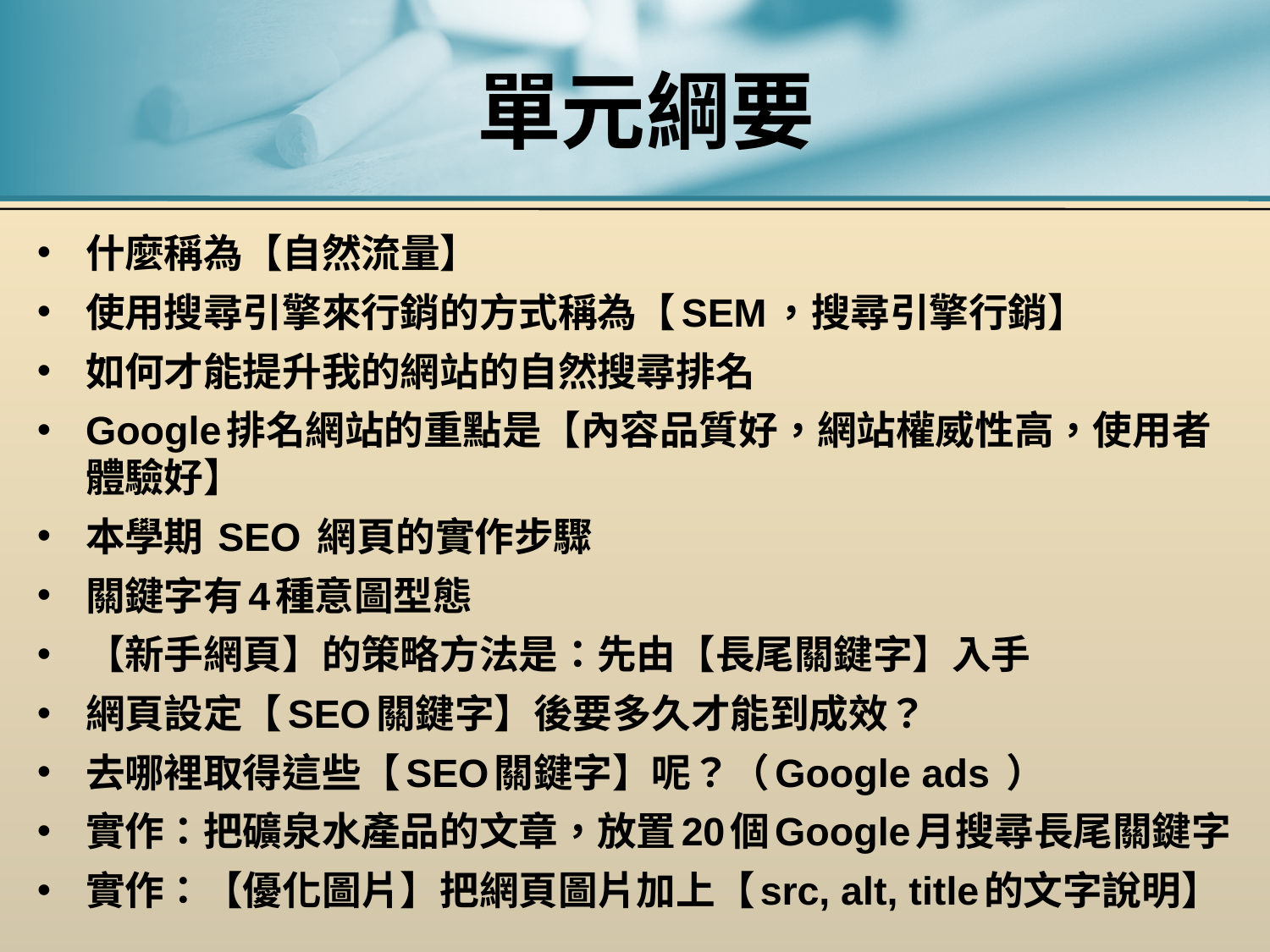

# 單元綱要
什麼稱為【自然流量】
使用搜尋引擎來行銷的方式稱為【SEM，搜尋引擎行銷】
如何才能提升我的網站的自然搜尋排名
Google排名網站的重點是【內容品質好，網站權威性高，使用者體驗好】
本學期 SEO 網頁的實作步驟
關鍵字有4種意圖型態
【新手網頁】的策略方法是：先由【長尾關鍵字】入手
網頁設定【SEO關鍵字】後要多久才能到成效？
去哪裡取得這些【SEO關鍵字】呢？（Google ads ）
實作：把礦泉水產品的文章，放置20個Google月搜尋長尾關鍵字
實作：【優化圖片】把網頁圖片加上【src, alt, title的文字說明】